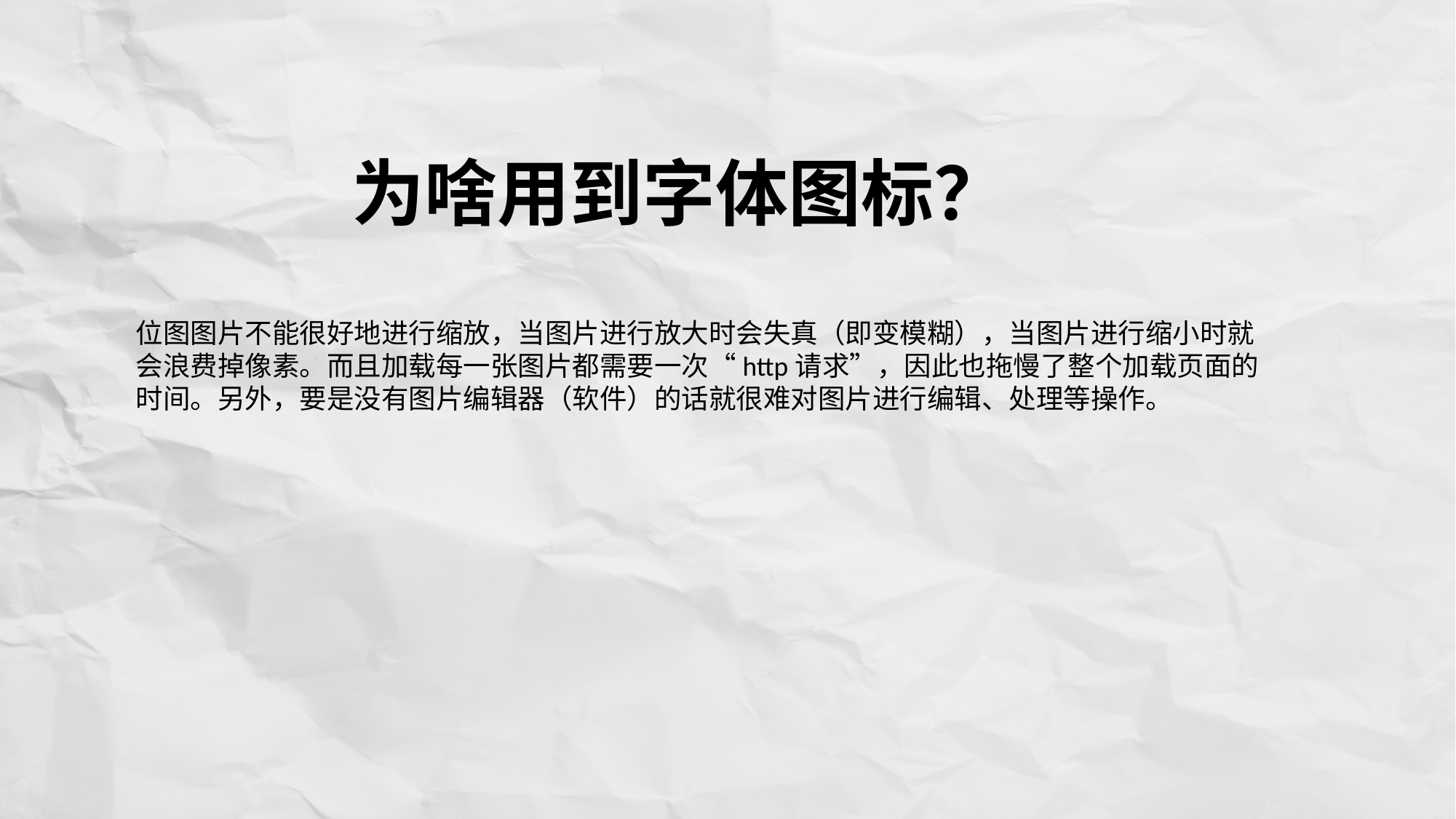

为啥用到字体图标？
位图图片不能很好地进行缩放，当图片进行放大时会失真（即变模糊），当图片进行缩小时就
会浪费掉像素。而且加载每一张图片都需要一次“http请求”，因此也拖慢了整个加载页面的
时间。另外，要是没有图片编辑器（软件）的话就很难对图片进行编辑、处理等操作。